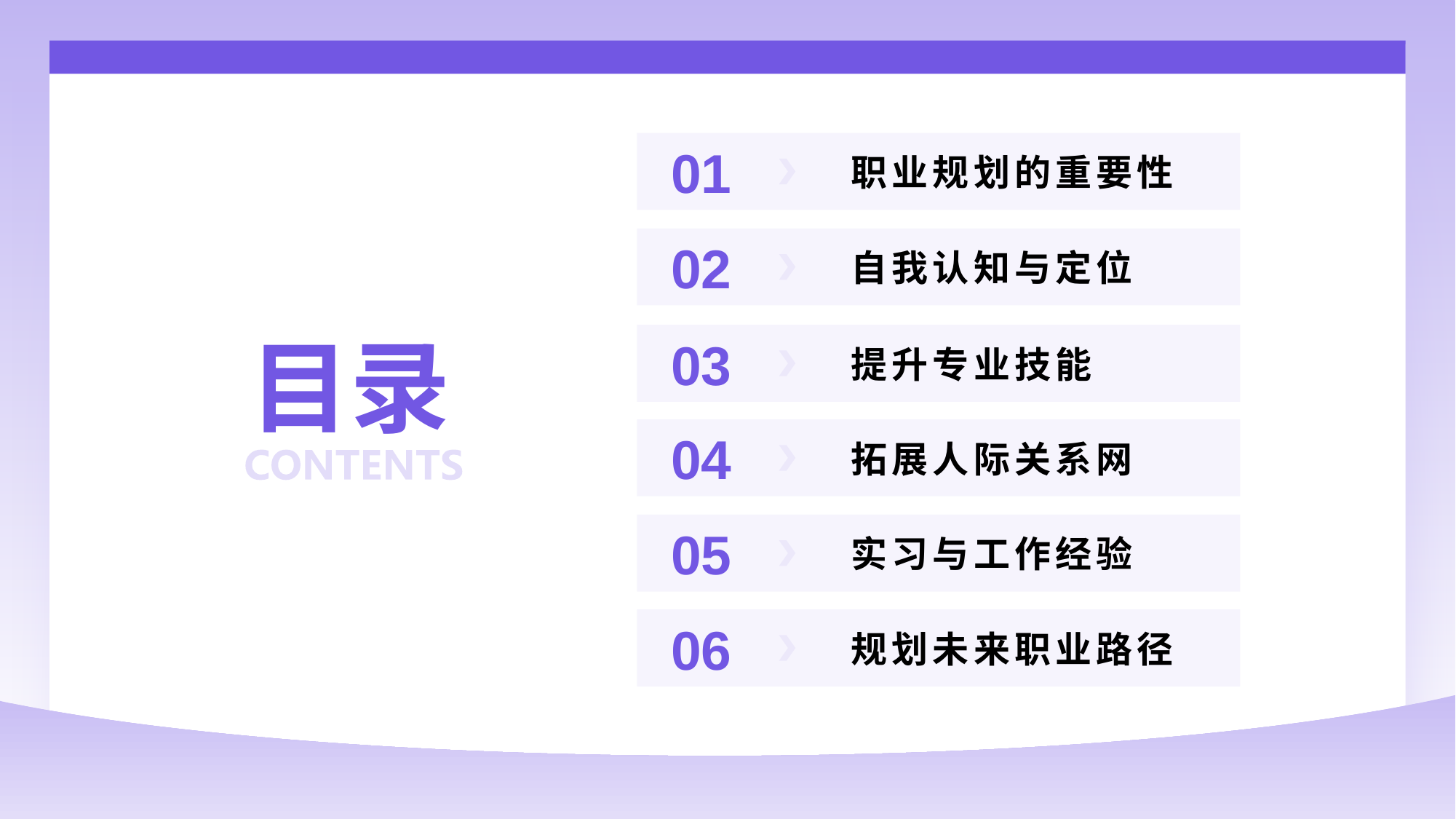

职业规划的重要性
01

自我认知与定位
02

# 目录

提升专业技能
03

拓展人际关系网
04

实习与工作经验
05

规划未来职业路径
06